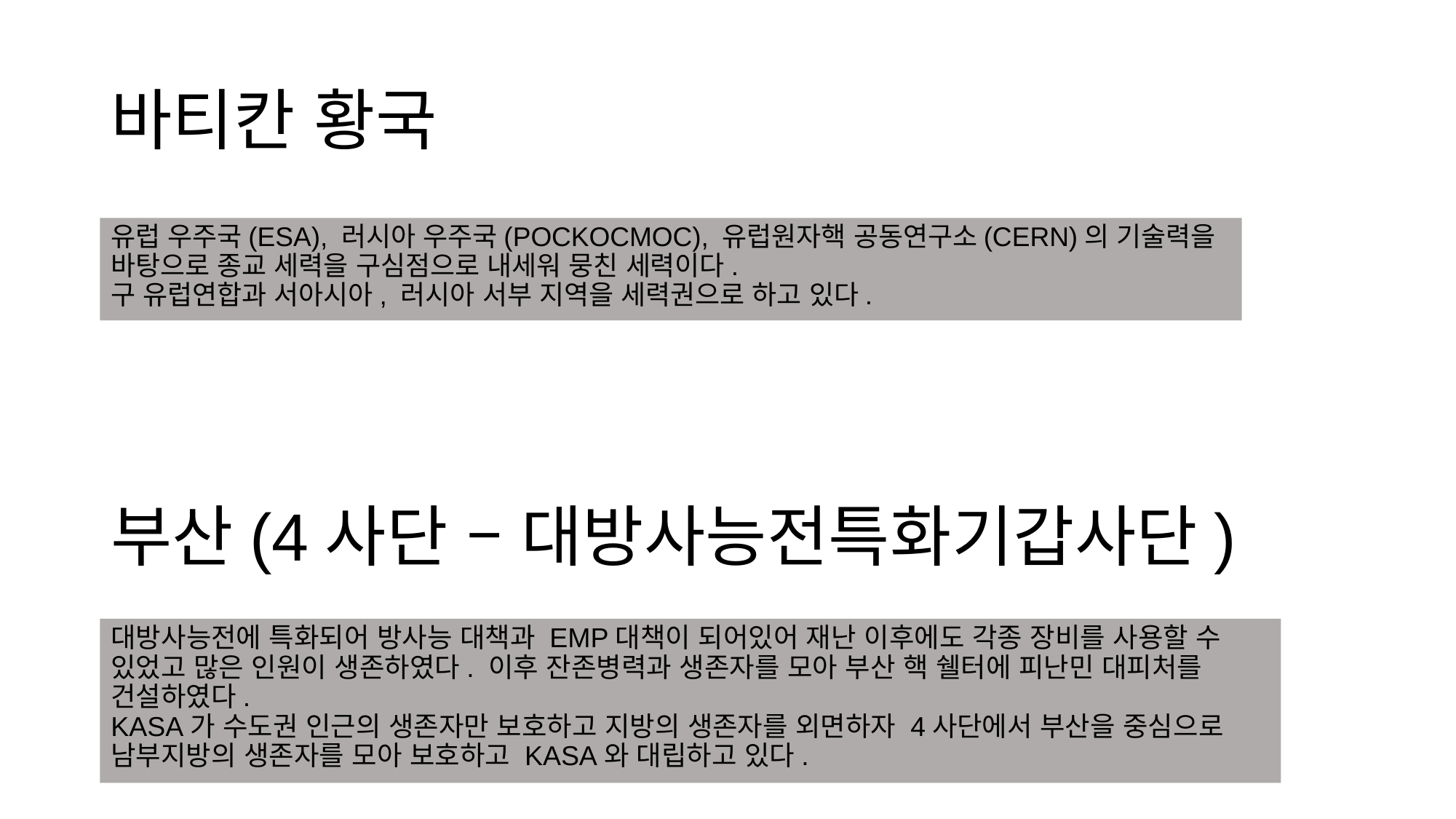

# 바티칸 황국
유럽 우주국(ESA), 러시아 우주국(POCKOCMOC), 유럽원자핵 공동연구소(CERN)의 기술력을
바탕으로 종교 세력을 구심점으로 내세워 뭉친 세력이다.
구 유럽연합과 서아시아, 러시아 서부 지역을 세력권으로 하고 있다.

부산(4사단 – 대방사능전특화기갑사단)
대방사능전에 특화되어 방사능 대책과 EMP대책이 되어있어 재난 이후에도 각종 장비를 사용할 수 있었고 많은 인원이 생존하였다. 이후 잔존병력과 생존자를 모아 부산 핵 쉘터에 피난민 대피처를 건설하였다.
KASA가 수도권 인근의 생존자만 보호하고 지방의 생존자를 외면하자 4사단에서 부산을 중심으로 남부지방의 생존자를 모아 보호하고 KASA와 대립하고 있다.